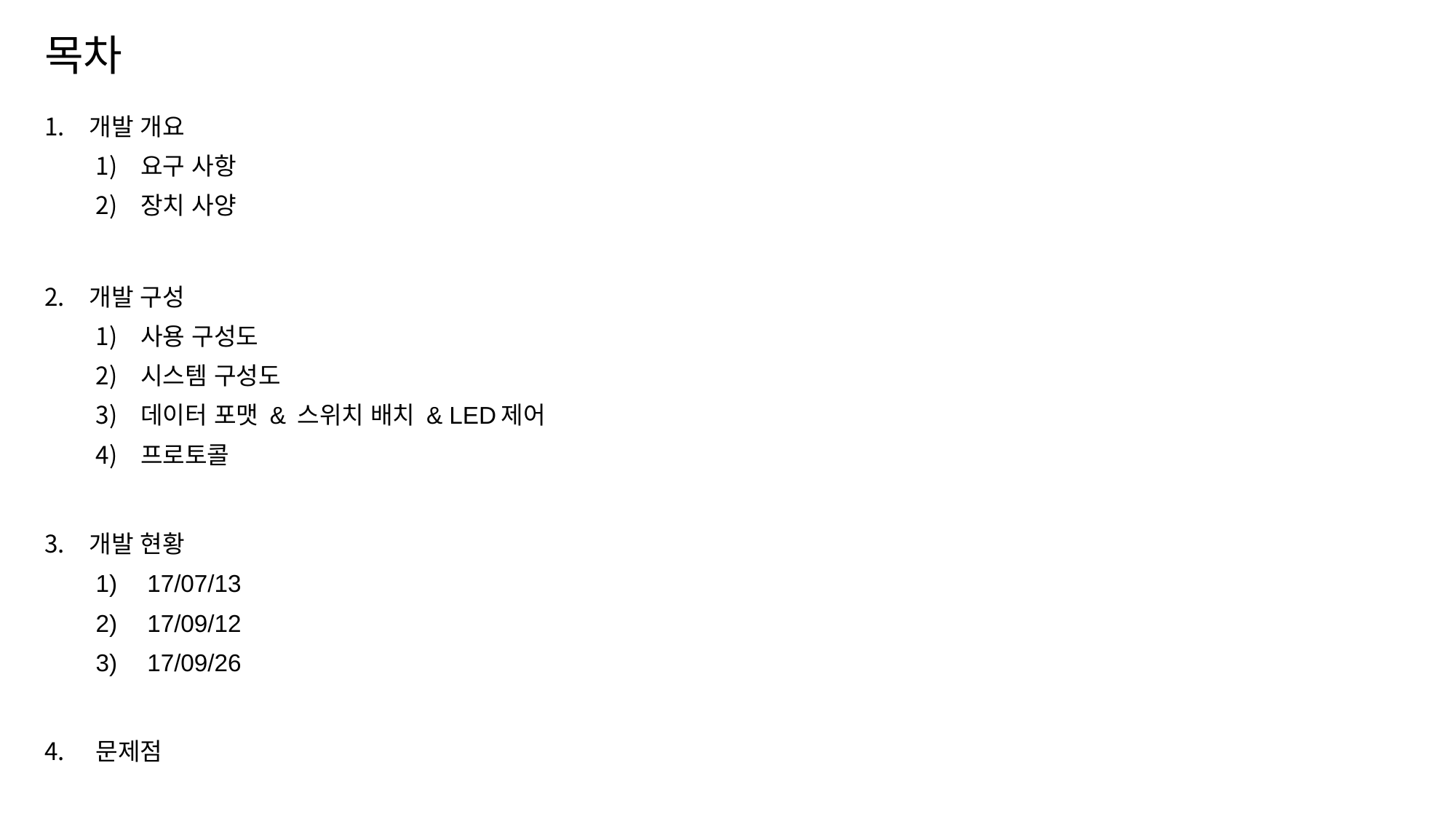

# 목차
개발 개요
요구 사항
장치 사양

개발 구성
사용 구성도
시스템 구성도
데이터 포맷 & 스위치 배치 & LED제어
프로토콜

개발 현황
17/07/13
17/09/12
17/09/26

문제점